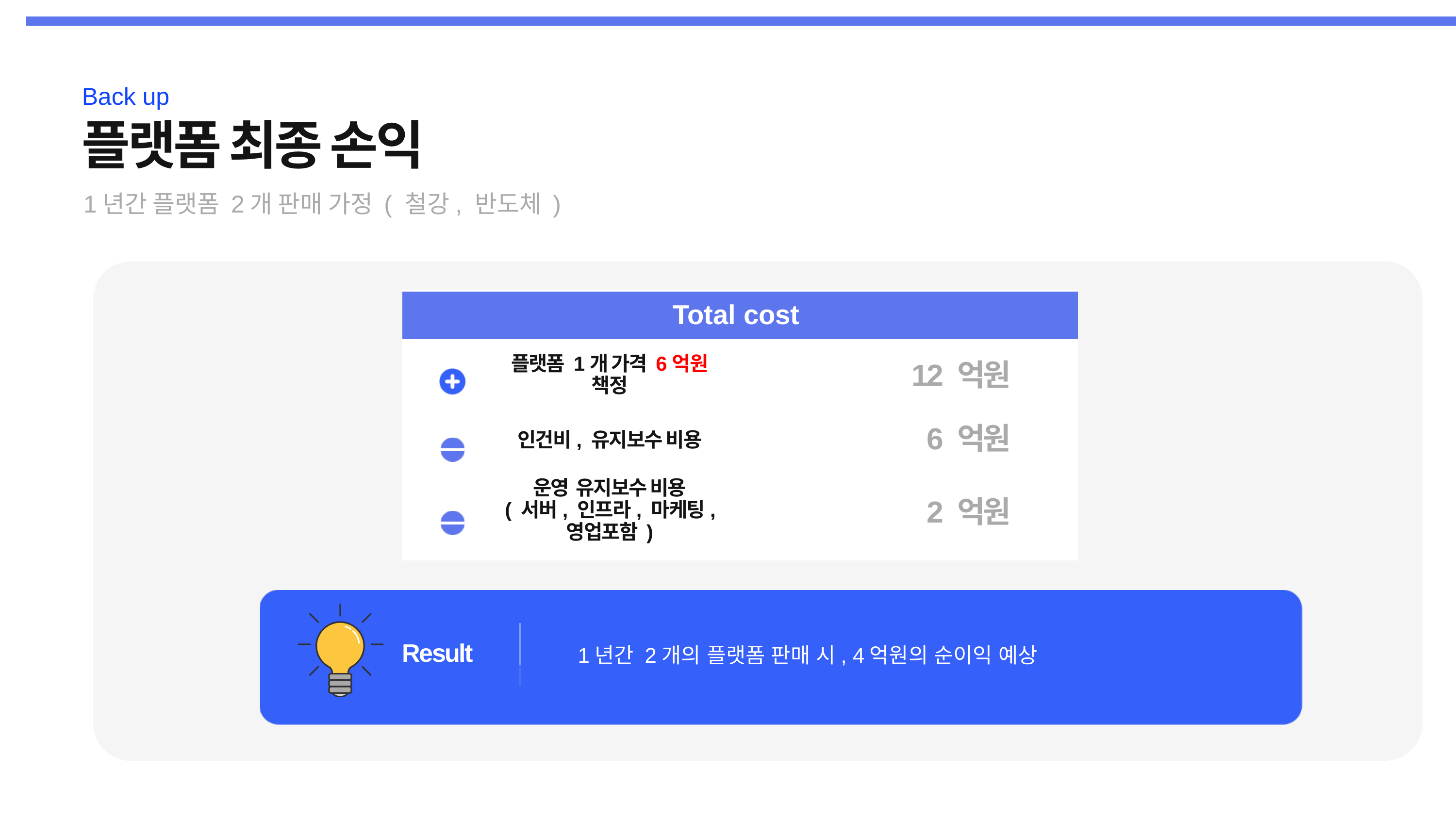

Back up

플랫폼 최종 손익

1년간 플랫폼 2개 판매 가정 ( 철강, 반도체 )

Total cost

12 억원

플랫폼 1개 가격 6억원 책정

6 억원

인건비, 유지보수 비용

2 억원

운영  유지보수 비용
( 서버, 인프라, 마케팅, 영업포함 )

1년간 2개의 플랫폼 판매 시, 4억원의 순이익 예상

Result